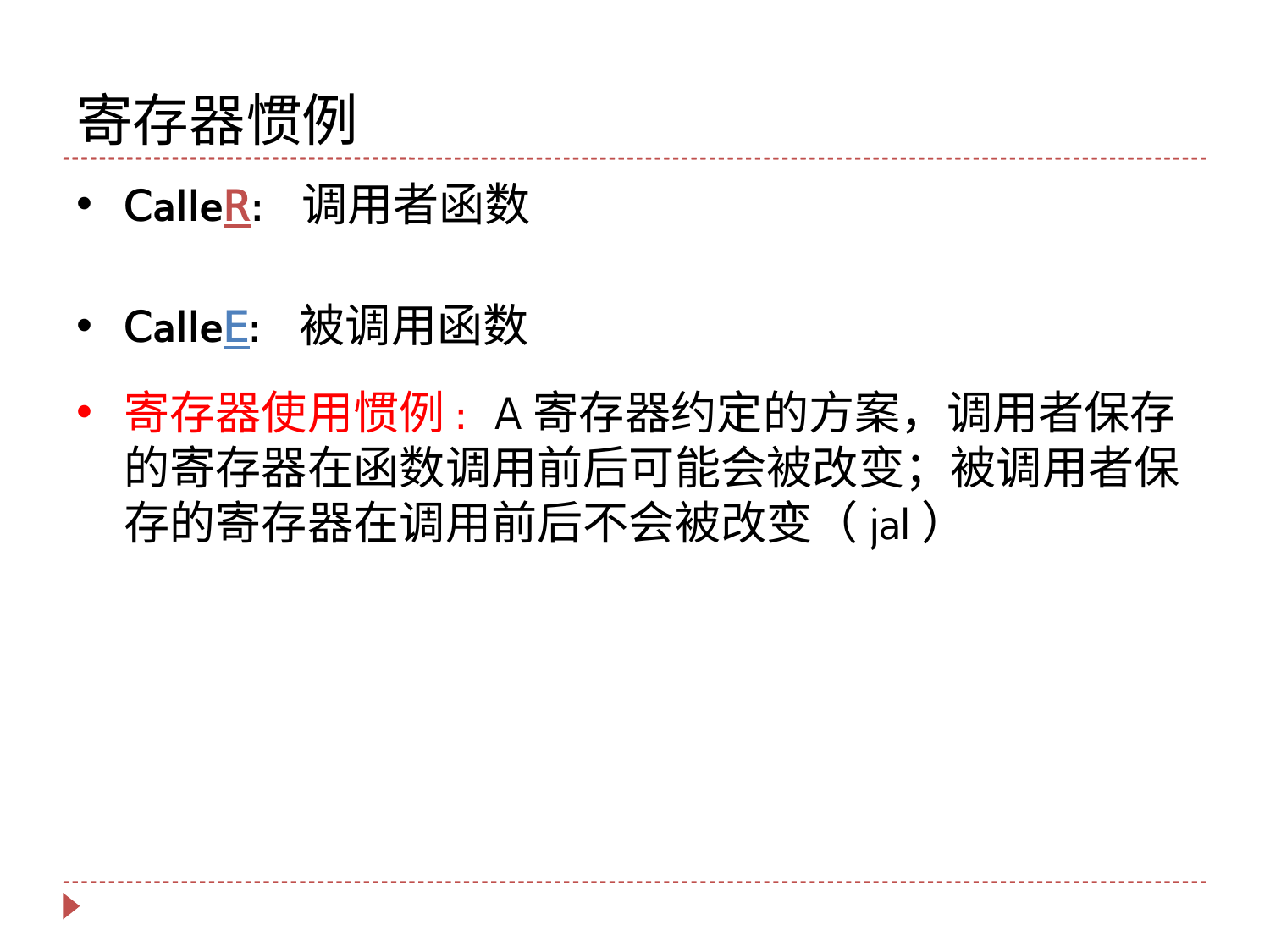

# 寄存器惯例
CalleR:  调用者函数
CalleE:  被调用函数
寄存器使用惯例:  A寄存器约定的方案，调用者保存的寄存器在函数调用前后可能会被改变；被调用者保存的寄存器在调用前后不会被改变（jal）